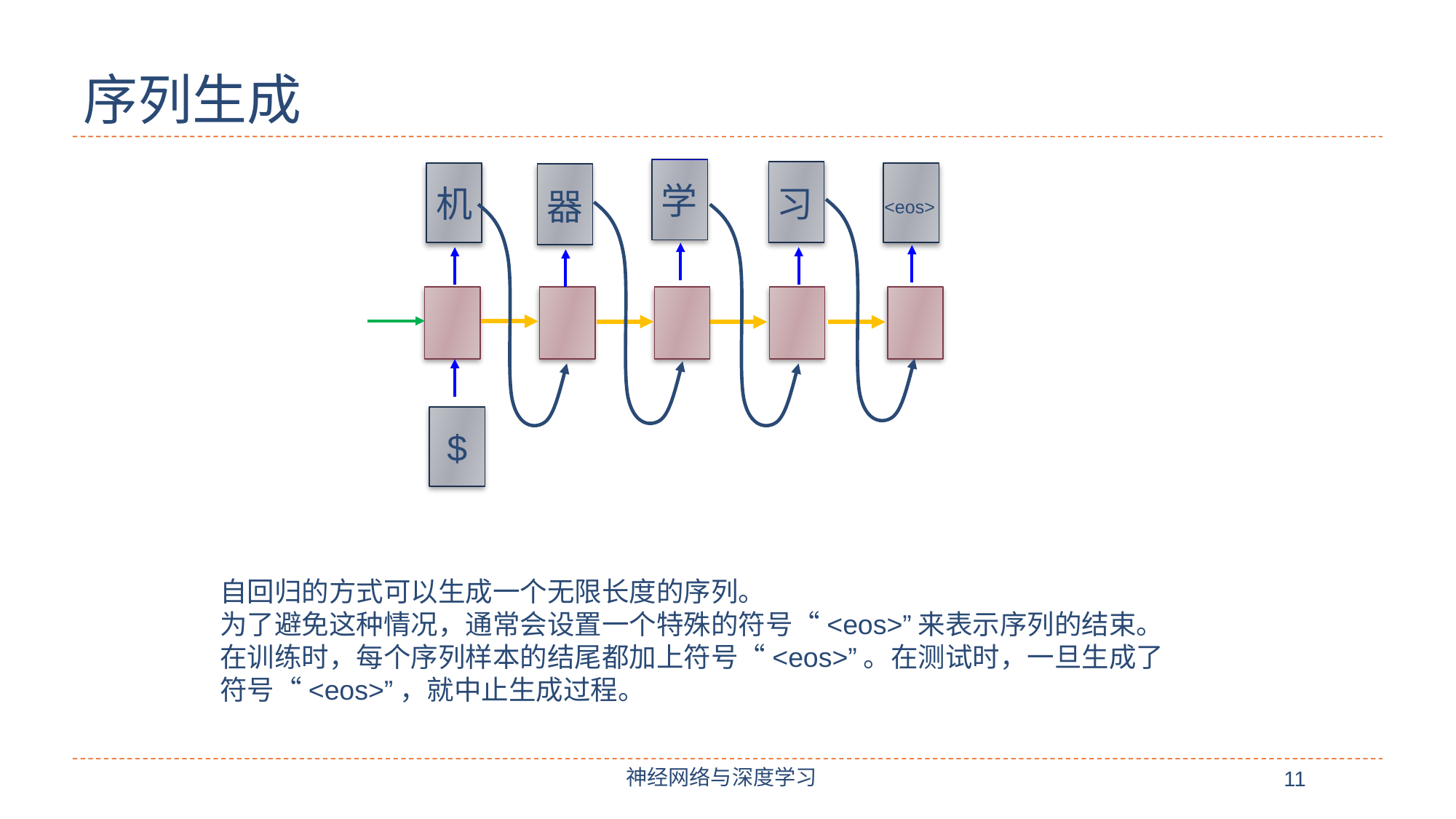

# 序列生成

学

器
习
机
<eos>

$
自回归的方式可以生成一个无限长度的序列。
为了避免这种情况，通常会设置一个特殊的符号“<eos>”来表示序列的结束。在训练时，每个序列样本的结尾都加上符号“<eos>”。在测试时，一旦生成了符号“<eos>”，就中止生成过程。